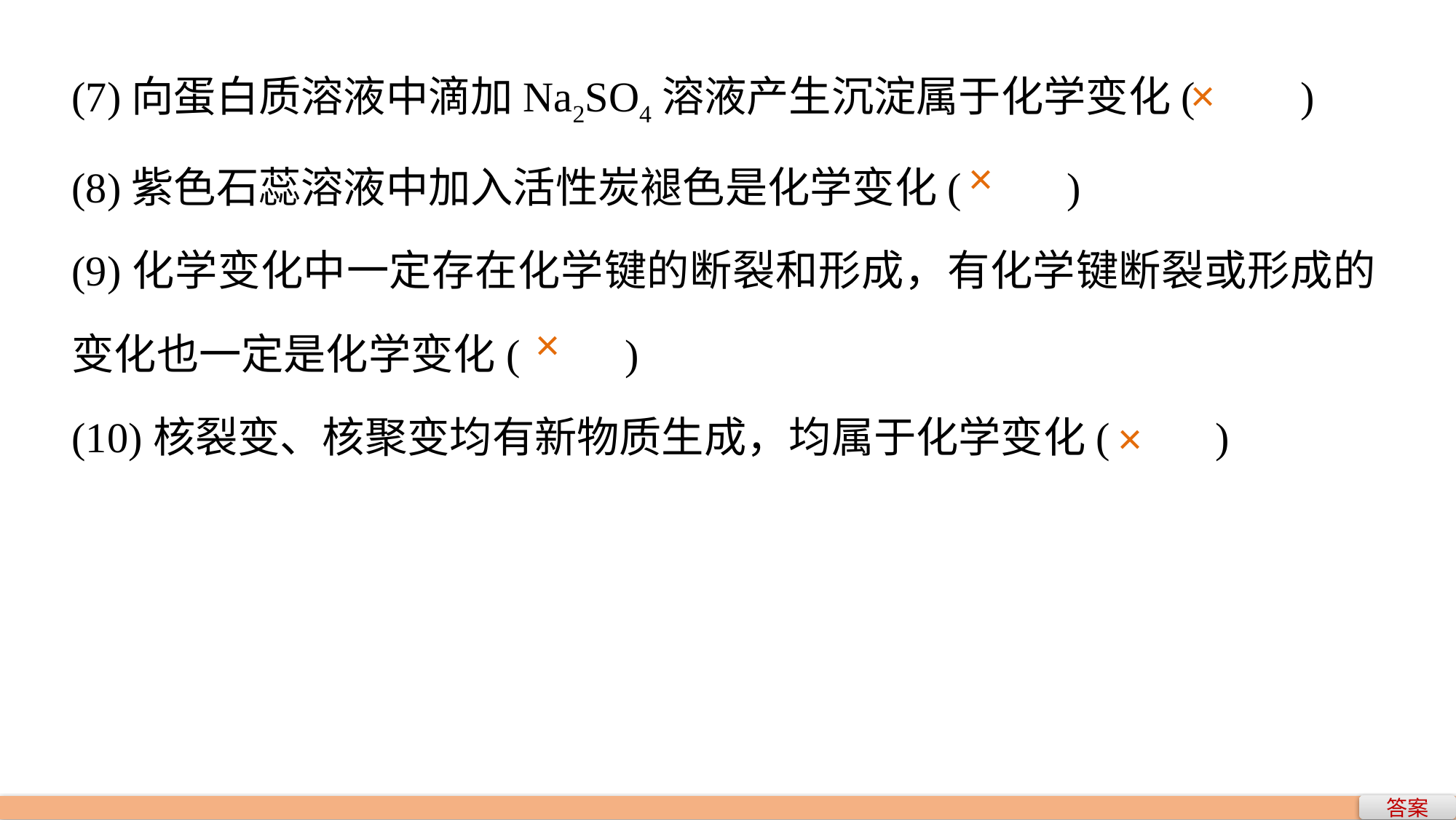

(7)向蛋白质溶液中滴加Na2SO4溶液产生沉淀属于化学变化(　　)
(8)紫色石蕊溶液中加入活性炭褪色是化学变化(　　)
(9)化学变化中一定存在化学键的断裂和形成，有化学键断裂或形成的变化也一定是化学变化(　　)
(10)核裂变、核聚变均有新物质生成，均属于化学变化(　　)
×
×
×
×
答案